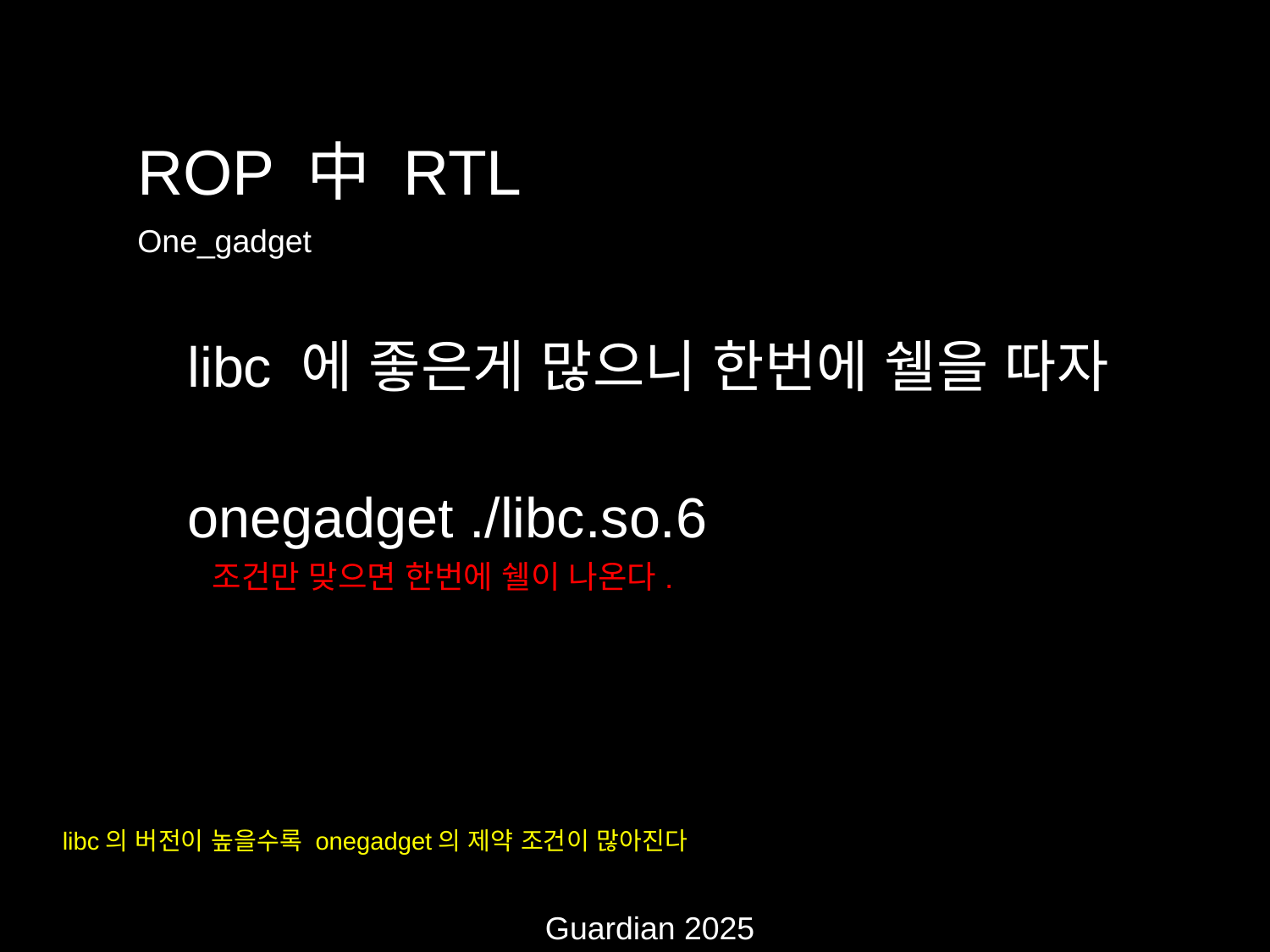

ROP 中 RTL
One_gadget
libc 에 좋은게 많으니 한번에 쉘을 따자
onegadget ./libc.so.6
조건만 맞으면 한번에 쉘이 나온다.
libc의 버전이 높을수록 onegadget의 제약 조건이 많아진다

Guardian 2025